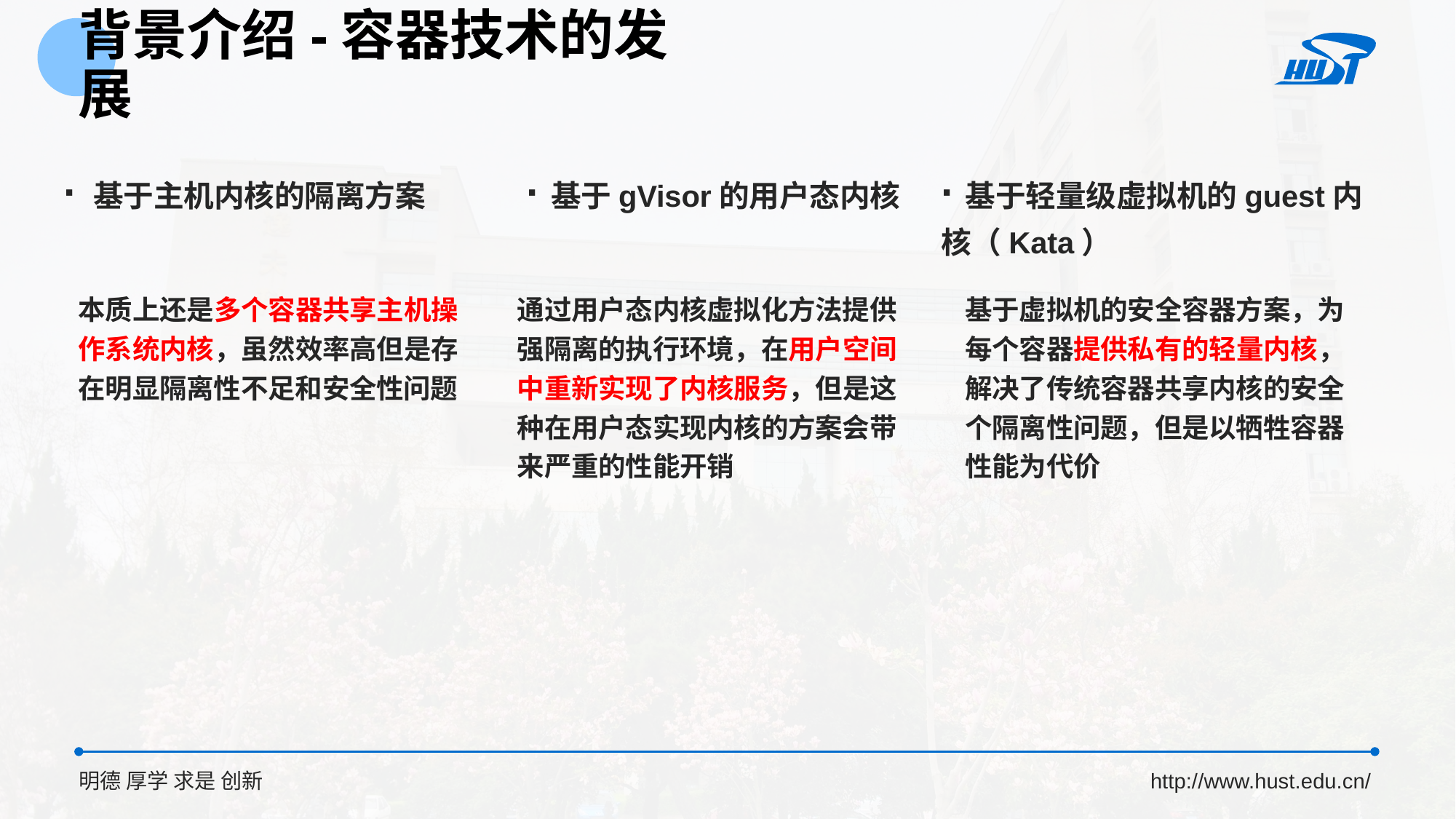

背景介绍-容器技术的发展
· 基于主机内核的隔离方案
·基于gVisor的用户态内核
·基于轻量级虚拟机的guest内核（Kata）
本质上还是多个容器共享主机操作系统内核，虽然效率高但是存在明显隔离性不足和安全性问题
通过用户态内核虚拟化方法提供强隔离的执行环境，在用户空间中重新实现了内核服务，但是这种在用户态实现内核的方案会带来严重的性能开销
基于虚拟机的安全容器方案，为每个容器提供私有的轻量内核，解决了传统容器共享内核的安全个隔离性问题，但是以牺牲容器性能为代价